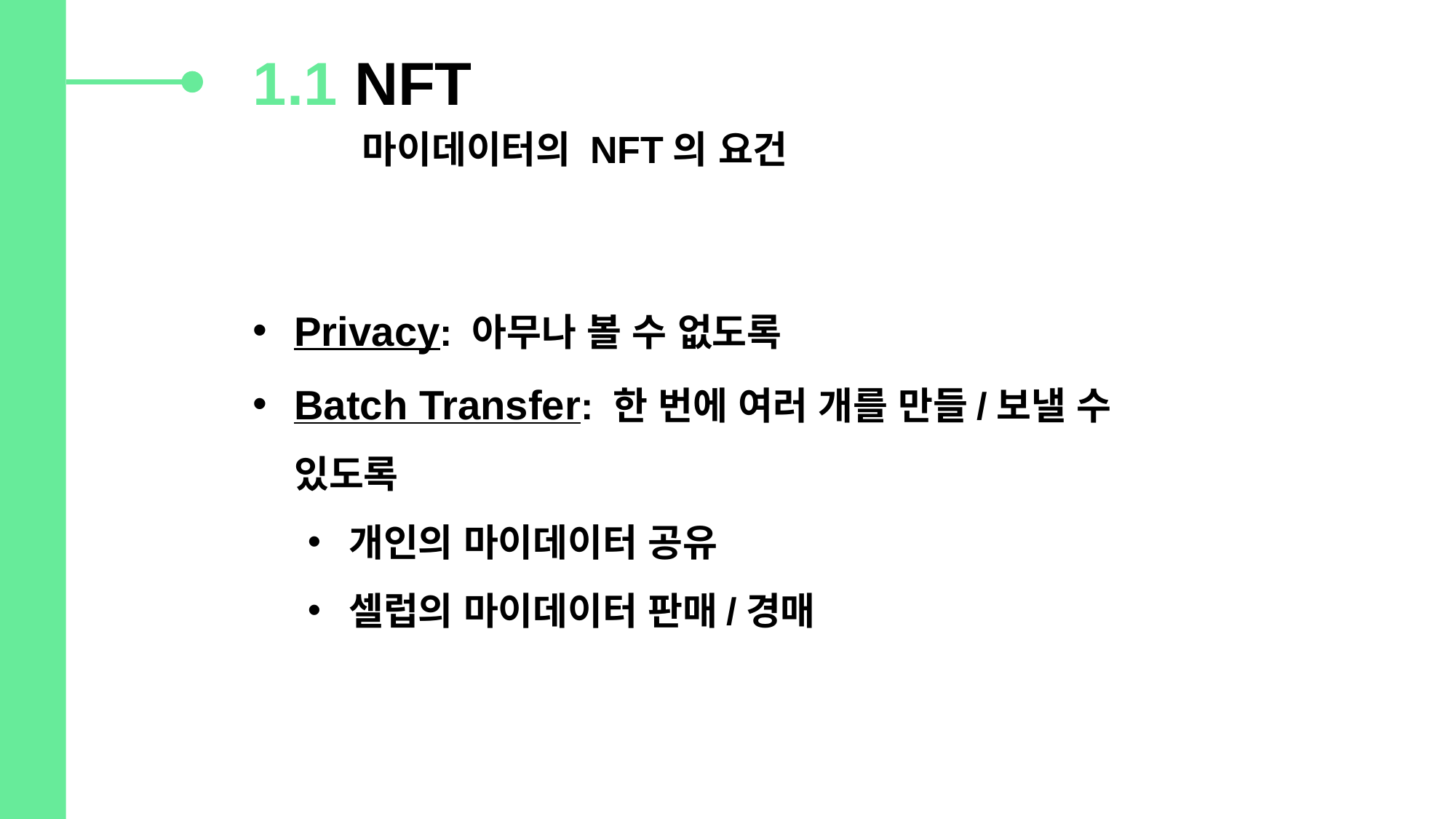

1.1 NFT
	마이데이터의 NFT의 요건
Privacy: 아무나 볼 수 없도록
Batch Transfer: 한 번에 여러 개를 만들/보낼 수 있도록
개인의 마이데이터 공유
셀럽의 마이데이터 판매/경매